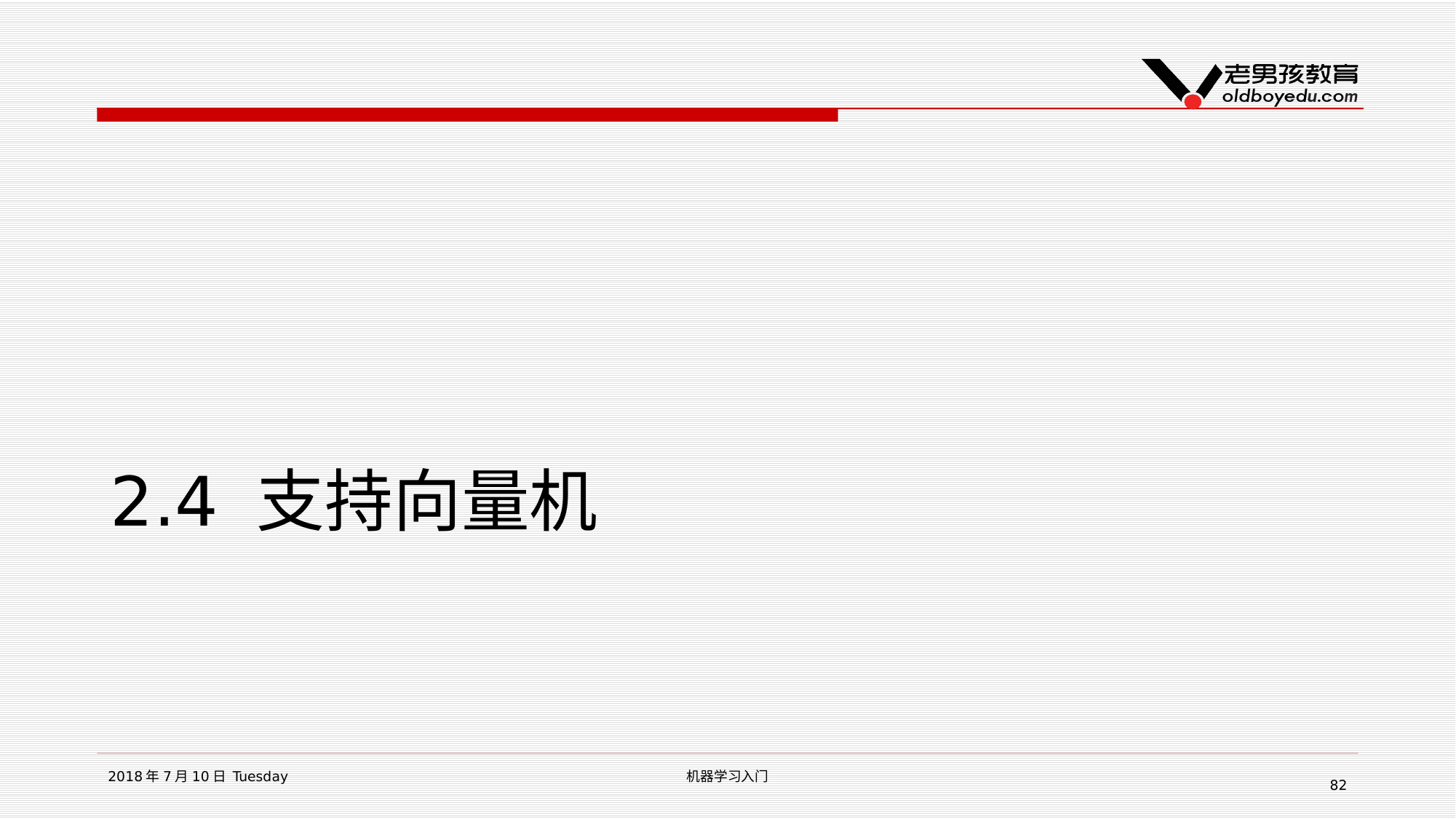

# 2.4 支持向量机

2018年7月10日 Tuesday
机器学习入门
82